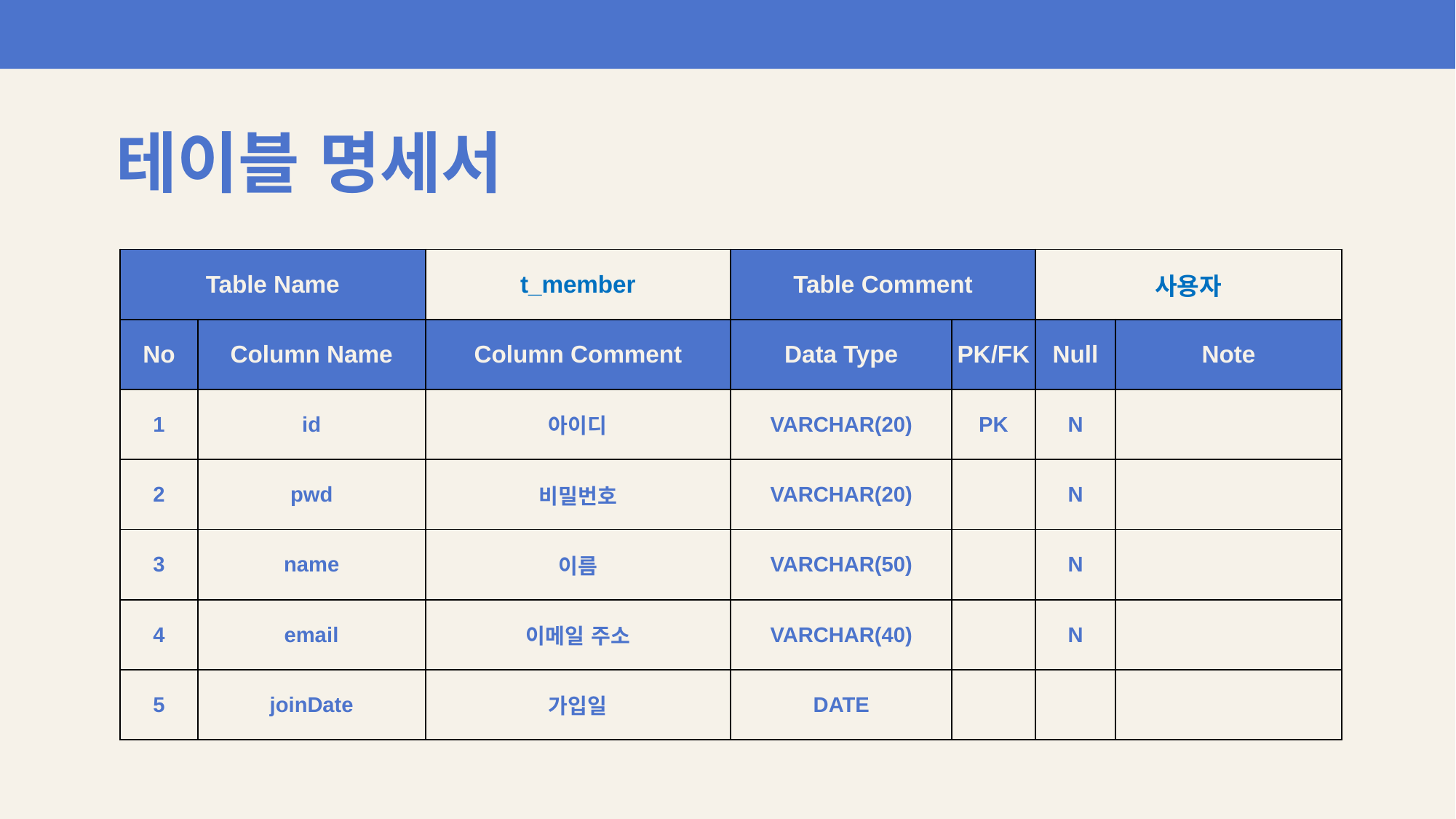

테이블 명세서
| Table Name |  | t\_member | Table Comment |  | 사용자 |  |
| --- | --- | --- | --- | --- | --- | --- |
| No | Column Name | Column Comment | Data Type | PK/FK | Null | Note |
| 1 | id | 아이디 | VARCHAR(20) | PK | N |  |
| 2 | pwd | 비밀번호 | VARCHAR(20) |  | N |  |
| 3 | name | 이름 | VARCHAR(50) |  | N |  |
| 4 | email | 이메일 주소 | VARCHAR(40) |  | N |  |
| 5 | joinDate | 가입일 | DATE |  |  |  |